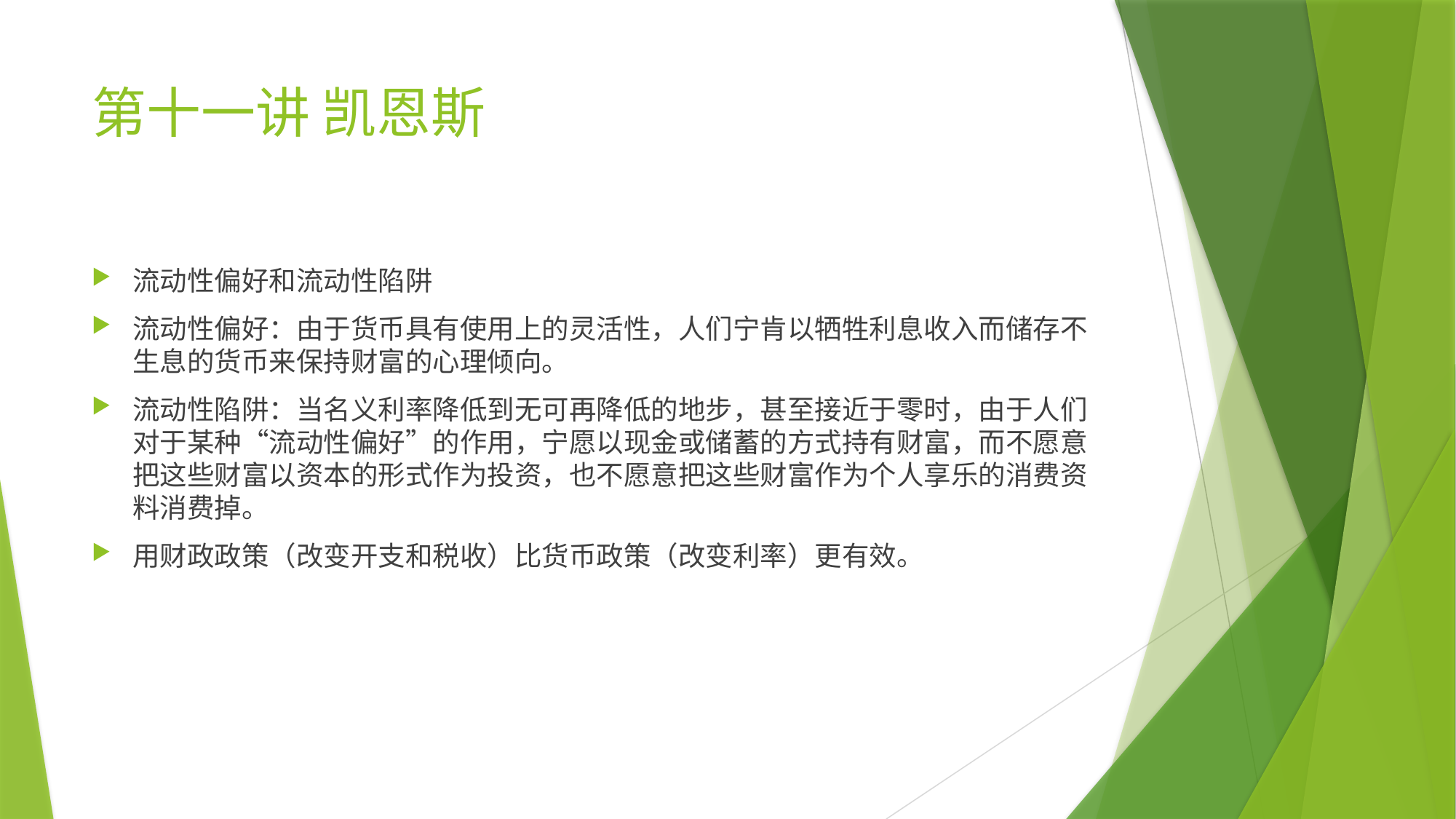

# 第十一讲 凯恩斯
流动性偏好和流动性陷阱
流动性偏好：由于货币具有使用上的灵活性，人们宁肯以牺牲利息收入而储存不生息的货币来保持财富的心理倾向。
流动性陷阱：当名义利率降低到无可再降低的地步，甚至接近于零时，由于人们对于某种“流动性偏好”的作用，宁愿以现金或储蓄的方式持有财富，而不愿意把这些财富以资本的形式作为投资，也不愿意把这些财富作为个人享乐的消费资料消费掉。
用财政政策（改变开支和税收）比货币政策（改变利率）更有效。